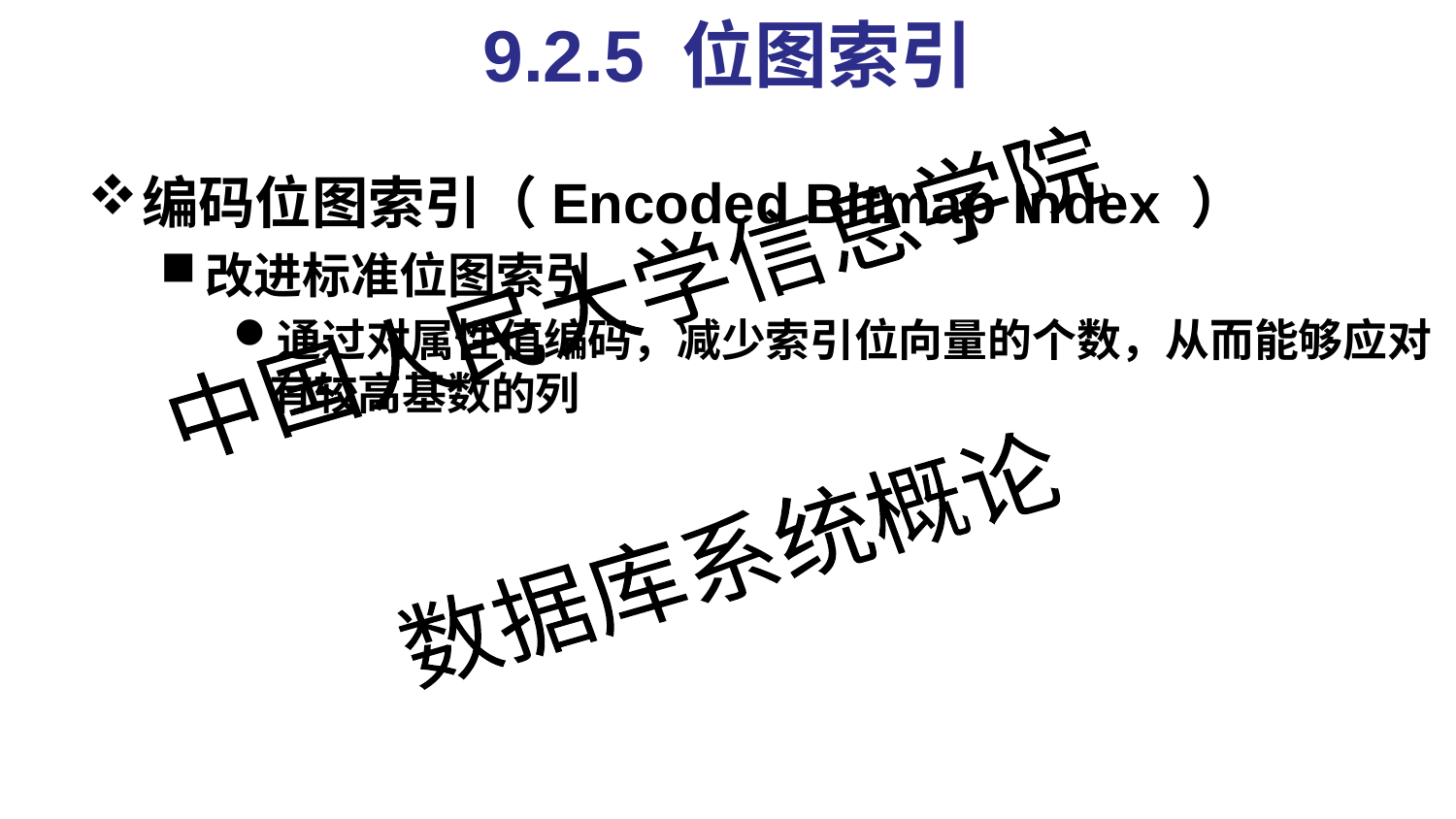

183
183
# 9.2.5 位图索引
编码位图索引（Encoded Bitmap Index ）
改进标准位图索引
通过对属性值编码，减少索引位向量的个数，从而能够应对有较高基数的列